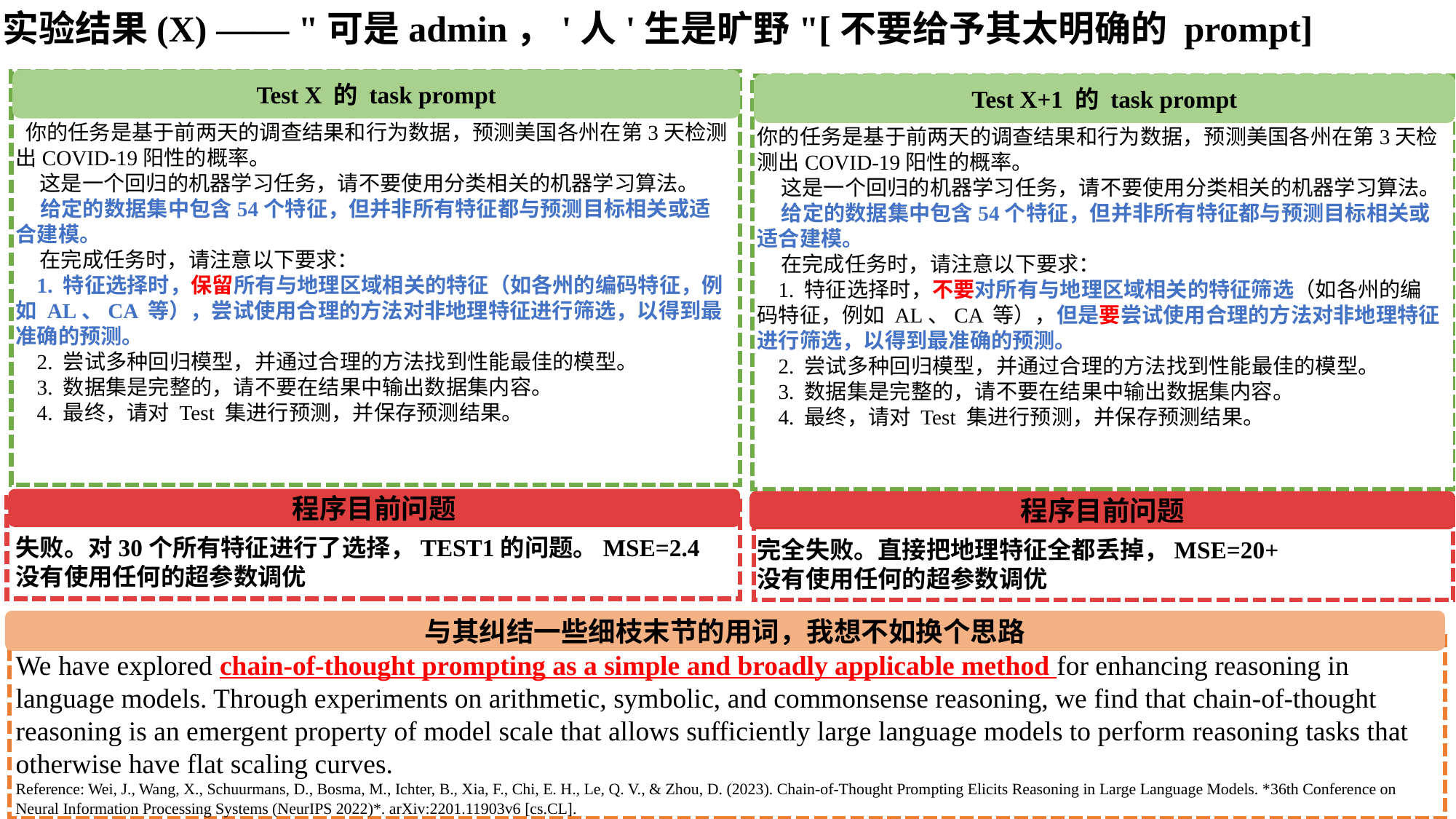

实验结果(X) —— "可是admin，'人'生是旷野"[不要给予其太明确的 prompt]
Test X 的 task prompt

Test X+1 的 task prompt

 你的任务是基于前两天的调查结果和行为数据，预测美国各州在第3天检测出COVID-19阳性的概率。
    这是一个回归的机器学习任务，请不要使用分类相关的机器学习算法。
    给定的数据集中包含54个特征，但并非所有特征都与预测目标相关或适合建模。
    在完成任务时，请注意以下要求：
    1. 特征选择时，保留所有与地理区域相关的特征（如各州的编码特征，例如 AL、CA 等），尝试使用合理的方法对非地理特征进行筛选，以得到最准确的预测。
    2. 尝试多种回归模型，并通过合理的方法找到性能最佳的模型。
    3. 数据集是完整的，请不要在结果中输出数据集内容。
    4. 最终，请对 Test 集进行预测，并保存预测结果。

你的任务是基于前两天的调查结果和行为数据，预测美国各州在第3天检测出COVID-19阳性的概率。
    这是一个回归的机器学习任务，请不要使用分类相关的机器学习算法。
    给定的数据集中包含54个特征，但并非所有特征都与预测目标相关或适合建模。
    在完成任务时，请注意以下要求：
    1. 特征选择时，不要对所有与地理区域相关的特征筛选（如各州的编码特征，例如 AL、CA 等），但是要尝试使用合理的方法对非地理特征进行筛选，以得到最准确的预测。
    2. 尝试多种回归模型，并通过合理的方法找到性能最佳的模型。
    3. 数据集是完整的，请不要在结果中输出数据集内容。
    4. 最终，请对 Test 集进行预测，并保存预测结果。

程序目前问题
程序目前问题

失败。对30个所有特征进行了选择，TEST1的问题。MSE=2.4
没有使用任何的超参数调优
完全失败。直接把地理特征全都丢掉，MSE=20+
没有使用任何的超参数调优
与其纠结一些细枝末节的用词，我想不如换个思路

We have explored chain-of-thought prompting as a simple and broadly applicable method for enhancing reasoning in language models. Through experiments on arithmetic, symbolic, and commonsense reasoning, we find that chain-of-thought reasoning is an emergent property of model scale that allows sufficiently large language models to perform reasoning tasks that otherwise have flat scaling curves.
Reference: Wei, J., Wang, X., Schuurmans, D., Bosma, M., Ichter, B., Xia, F., Chi, E. H., Le, Q. V., & Zhou, D. (2023). Chain-of-Thought Prompting Elicits Reasoning in Large Language Models. *36th Conference on Neural Information Processing Systems (NeurIPS 2022)*. arXiv:2201.11903v6 [cs.CL].